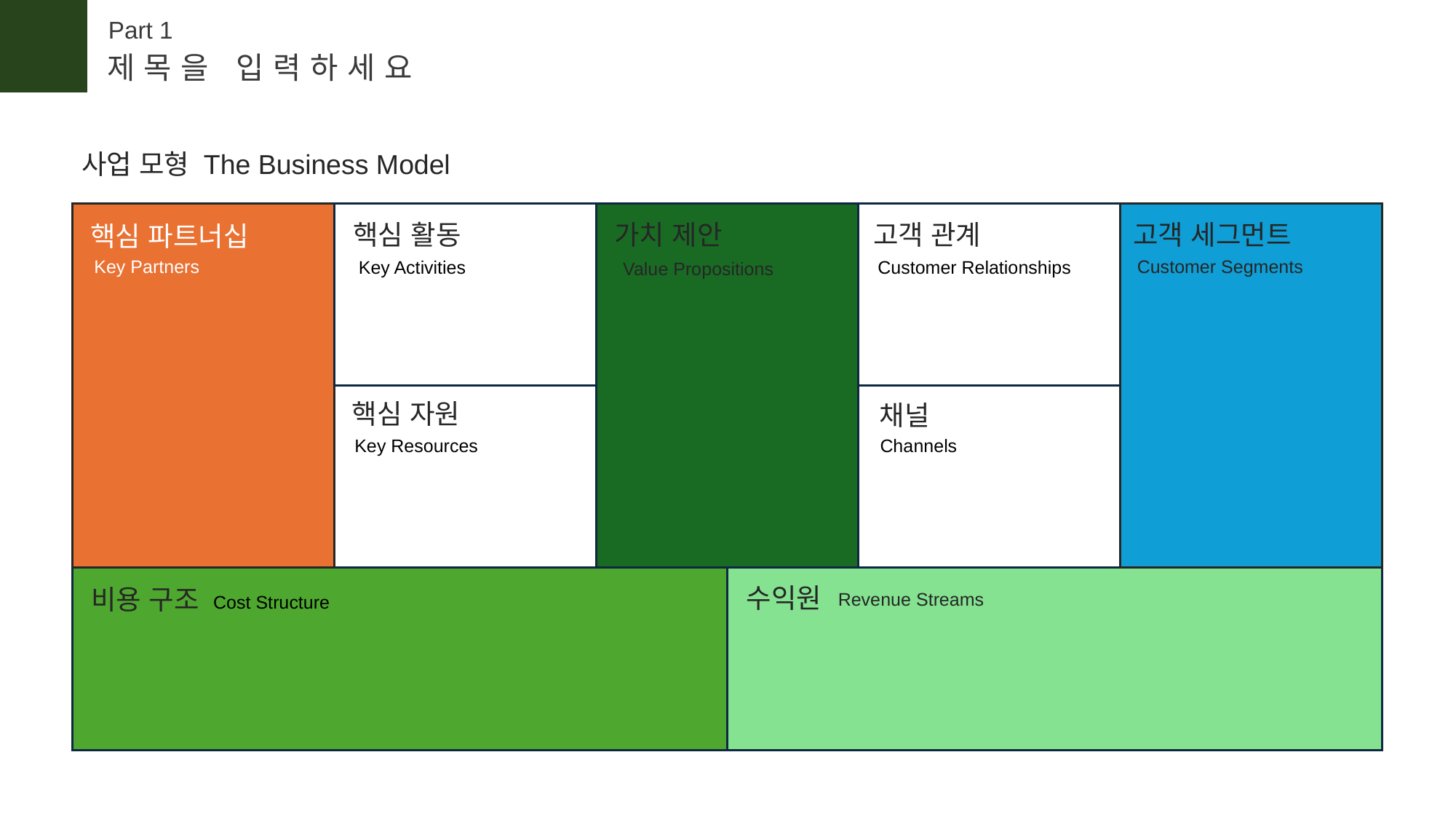

Part 1
제목을 입력하세요
사업 모형 The Business Model

핵심 활동
가치 제안
고객 관계
고객 세그먼트
핵심 파트너십
Key Partners
Customer Segments
Key Activities
Customer Relationships
Value Propositions

핵심 자원
채널
Channels
Key Resources

수익원
비용 구조
Revenue Streams
Cost Structure